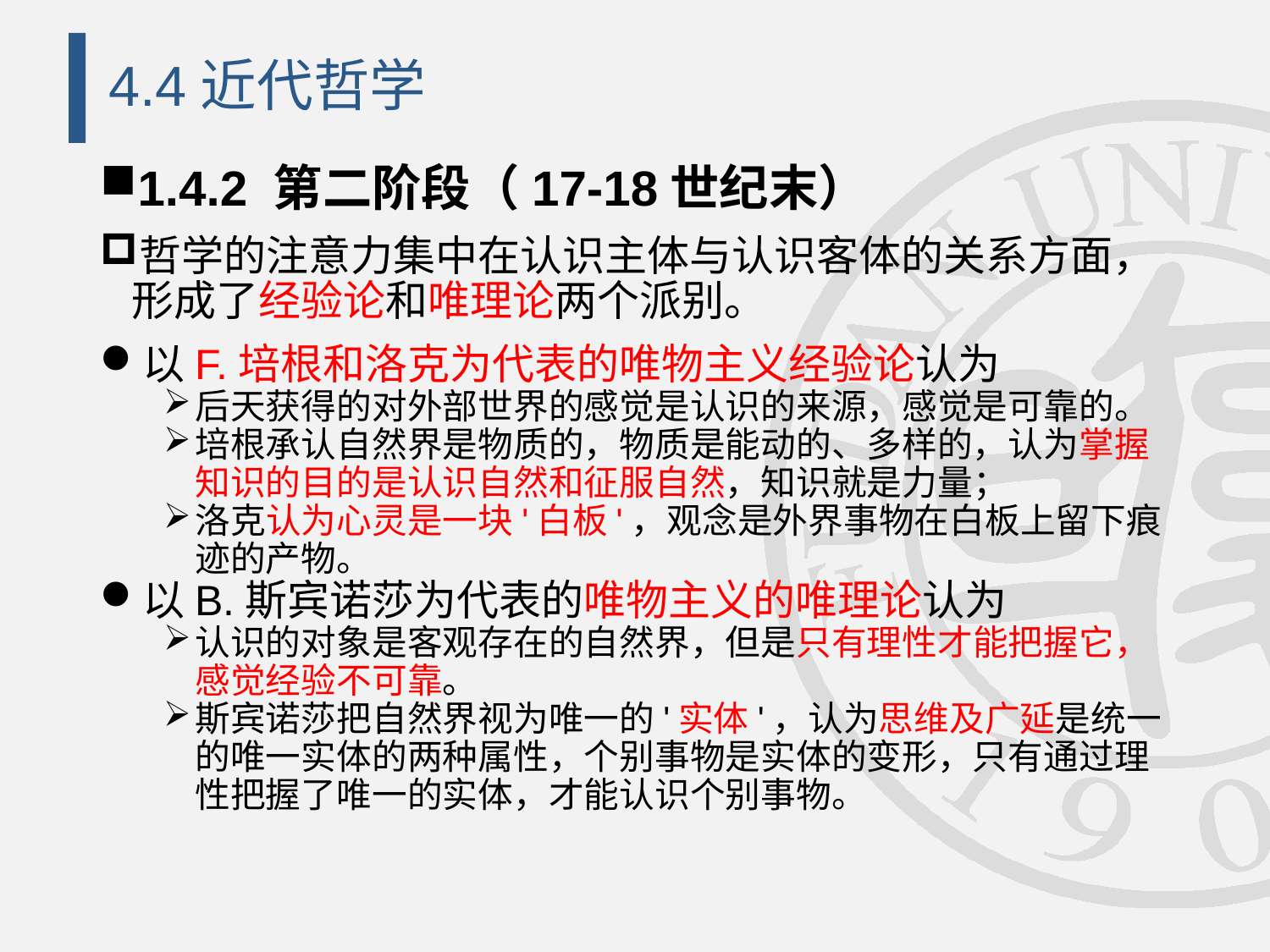

# 4.4近代哲学
1.4.2 第二阶段（17-18世纪末）
哲学的注意力集中在认识主体与认识客体的关系方面，形成了经验论和唯理论两个派别。
以F.培根和洛克为代表的唯物主义经验论认为
后天获得的对外部世界的感觉是认识的来源，感觉是可靠的。
培根承认自然界是物质的，物质是能动的、多样的，认为掌握知识的目的是认识自然和征服自然，知识就是力量；
洛克认为心灵是一块'白板'，观念是外界事物在白板上留下痕迹的产物。
以B.斯宾诺莎为代表的唯物主义的唯理论认为
认识的对象是客观存在的自然界，但是只有理性才能把握它，感觉经验不可靠。
斯宾诺莎把自然界视为唯一的'实体'，认为思维及广延是统一的唯一实体的两种属性，个别事物是实体的变形，只有通过理性把握了唯一的实体，才能认识个别事物。